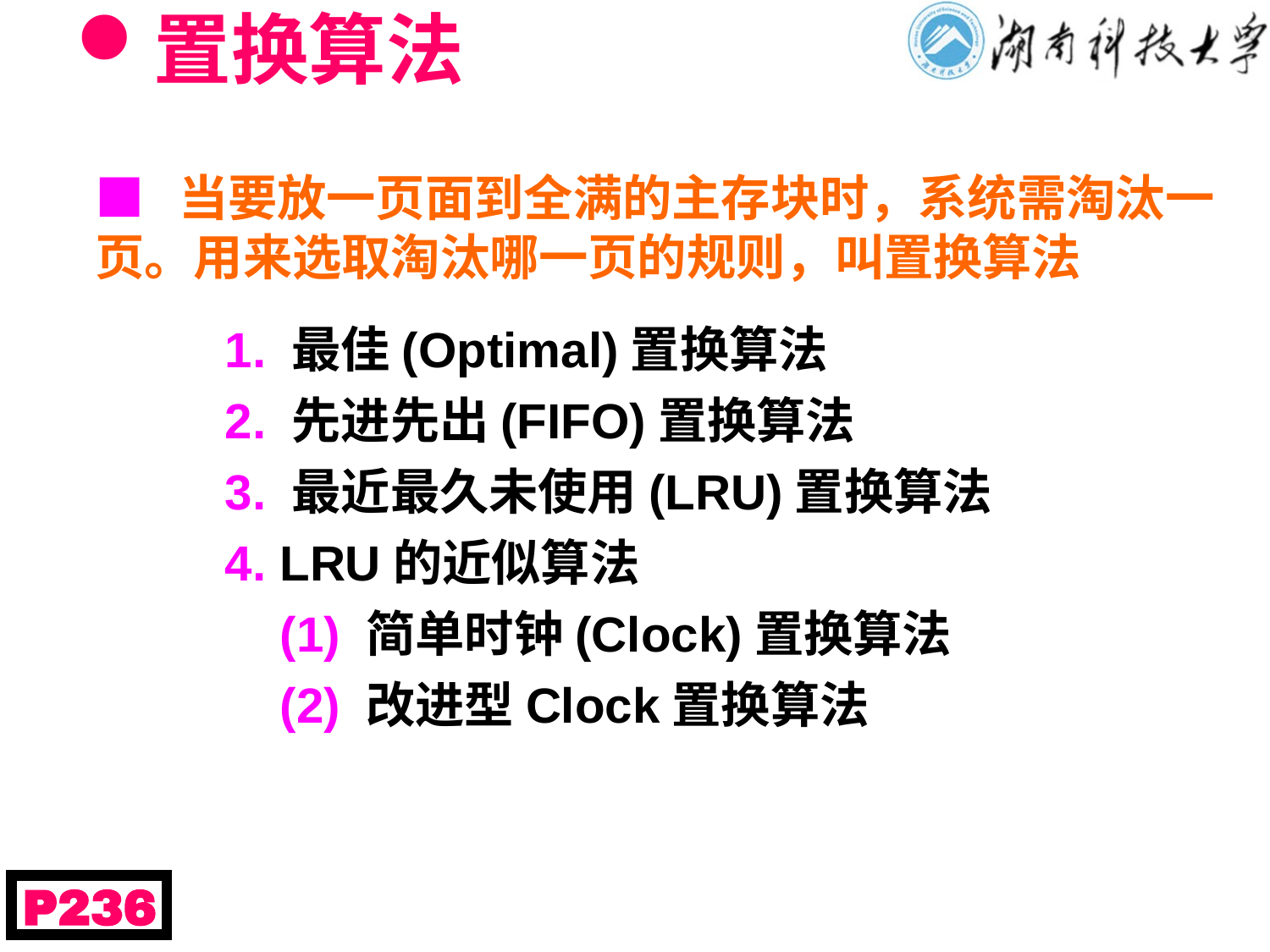

# 置换算法
■  当要放一页面到全满的主存块时，系统需淘汰一页。用来选取淘汰哪一页的规则，叫置换算法
1. 最佳(Optimal)置换算法
2. 先进先出(FIFO)置换算法
3. 最近最久未使用(LRU)置换算法
4. LRU的近似算法
    (1) 简单时钟(Clock)置换算法
    (2) 改进型Clock置换算法

P236